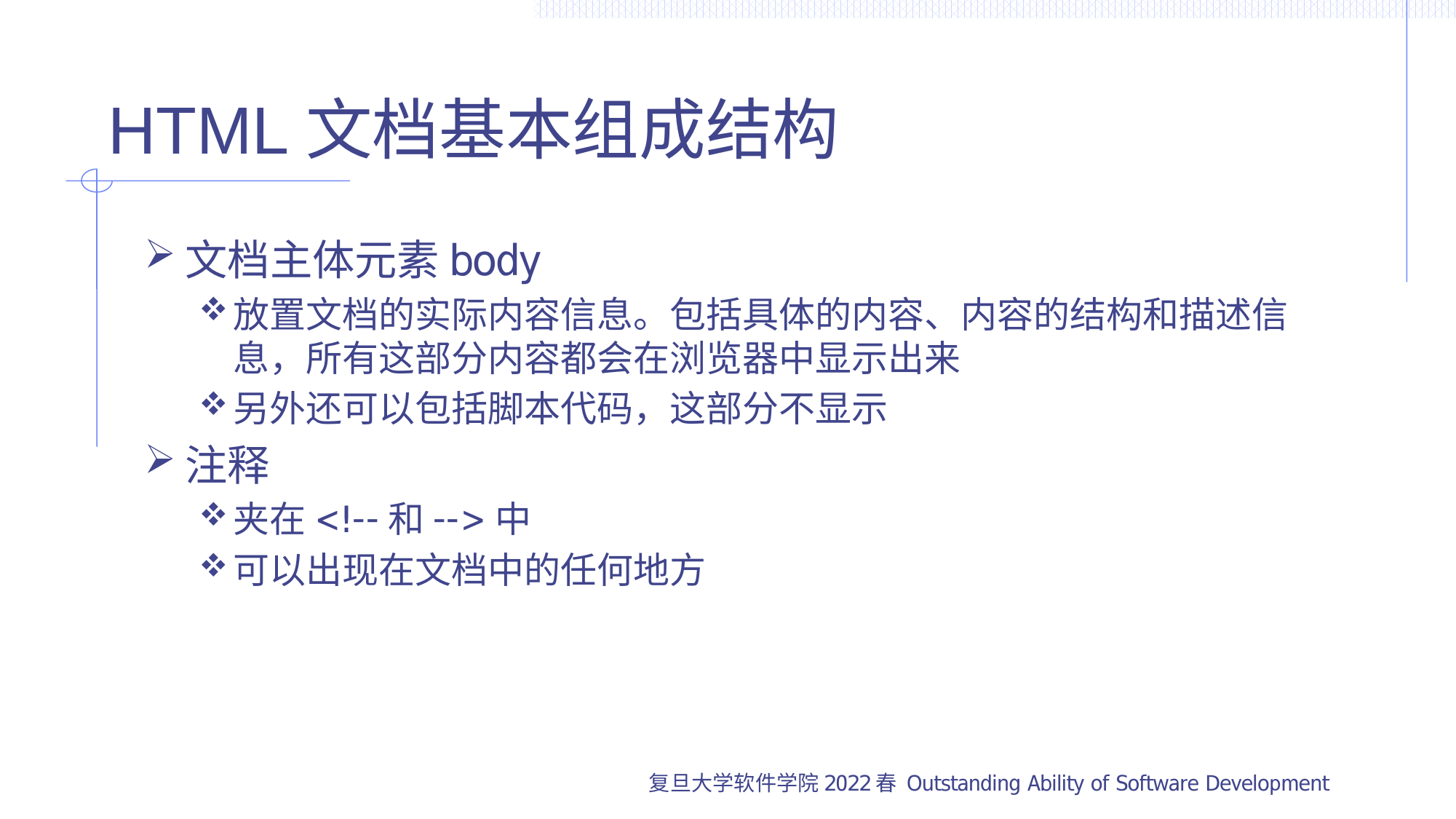

# HTML文档基本组成结构
文档主体元素body
放置文档的实际内容信息。包括具体的内容、内容的结构和描述信息，所有这部分内容都会在浏览器中显示出来
另外还可以包括脚本代码，这部分不显示
注释
夹在<!--和-->中
可以出现在文档中的任何地方